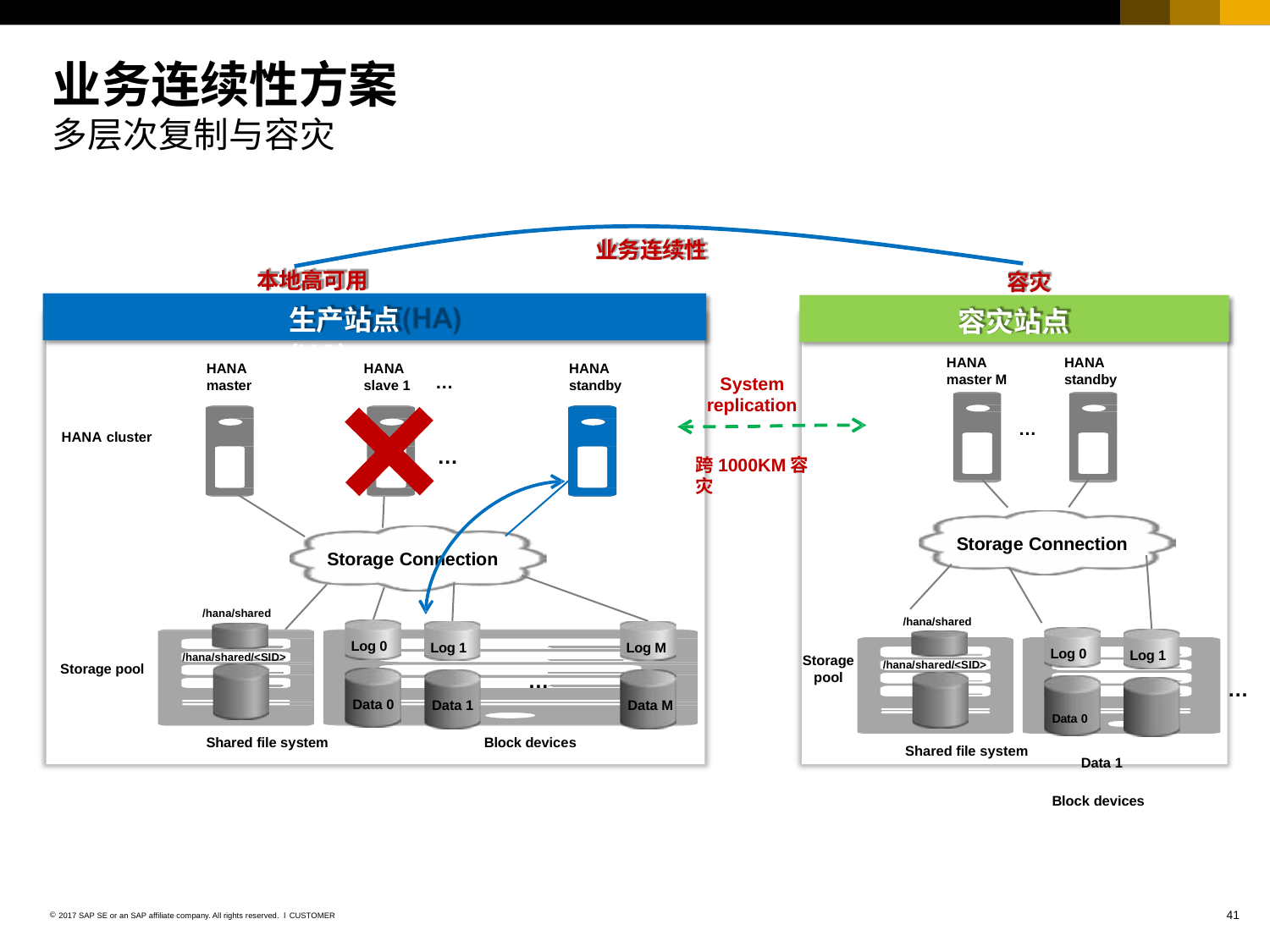

# 业务连续性方案 多层次复制与容灾

业务连续性

本地高可用
容灾

生产站点(HA)
容灾站点

HANA
master M
HANA
standby
HANA
master
HANA
slave 1
HANA
standby
…
System
replication

…

HANA cluster
…
跨1000KM容灾

Storage Connection
Storage Connection

/hana/shared
/hana/shared

Log 0

Log 1
Log M
Log 0

Log 1

/hana/shared/<SID>
Storage pool
/hana/shared/<SID>

Storage pool

…

…

Data 0
Data 1
Data M
Data 0	Data 1

Block devices
Shared file system
Block devices
Shared file system